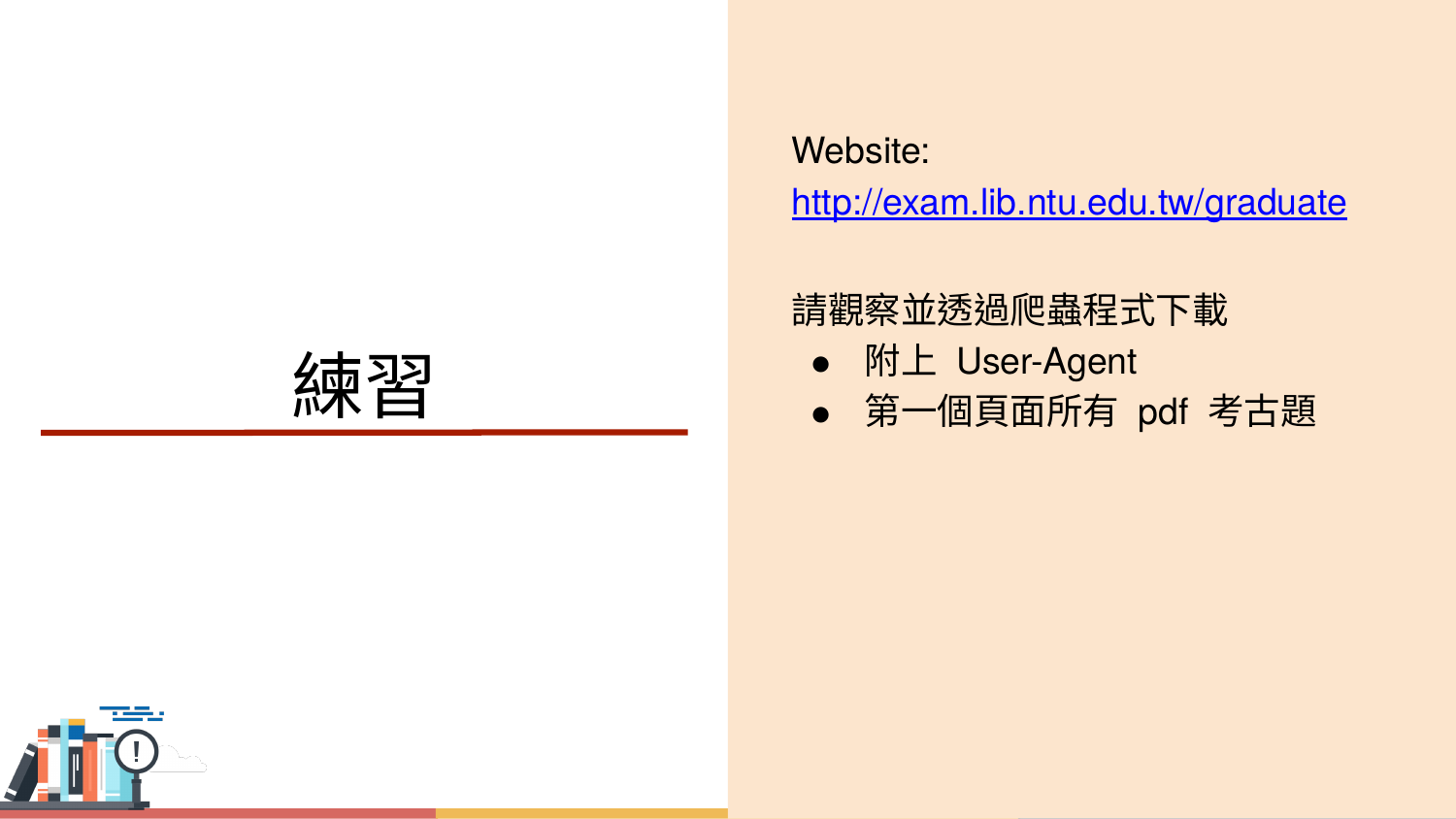

Website: http://exam.lib.ntu.edu.tw/graduate

請觀察並透過爬蟲程式下載
附上 User-Agent
第一個頁面所有 pdf 考古題
# 練習